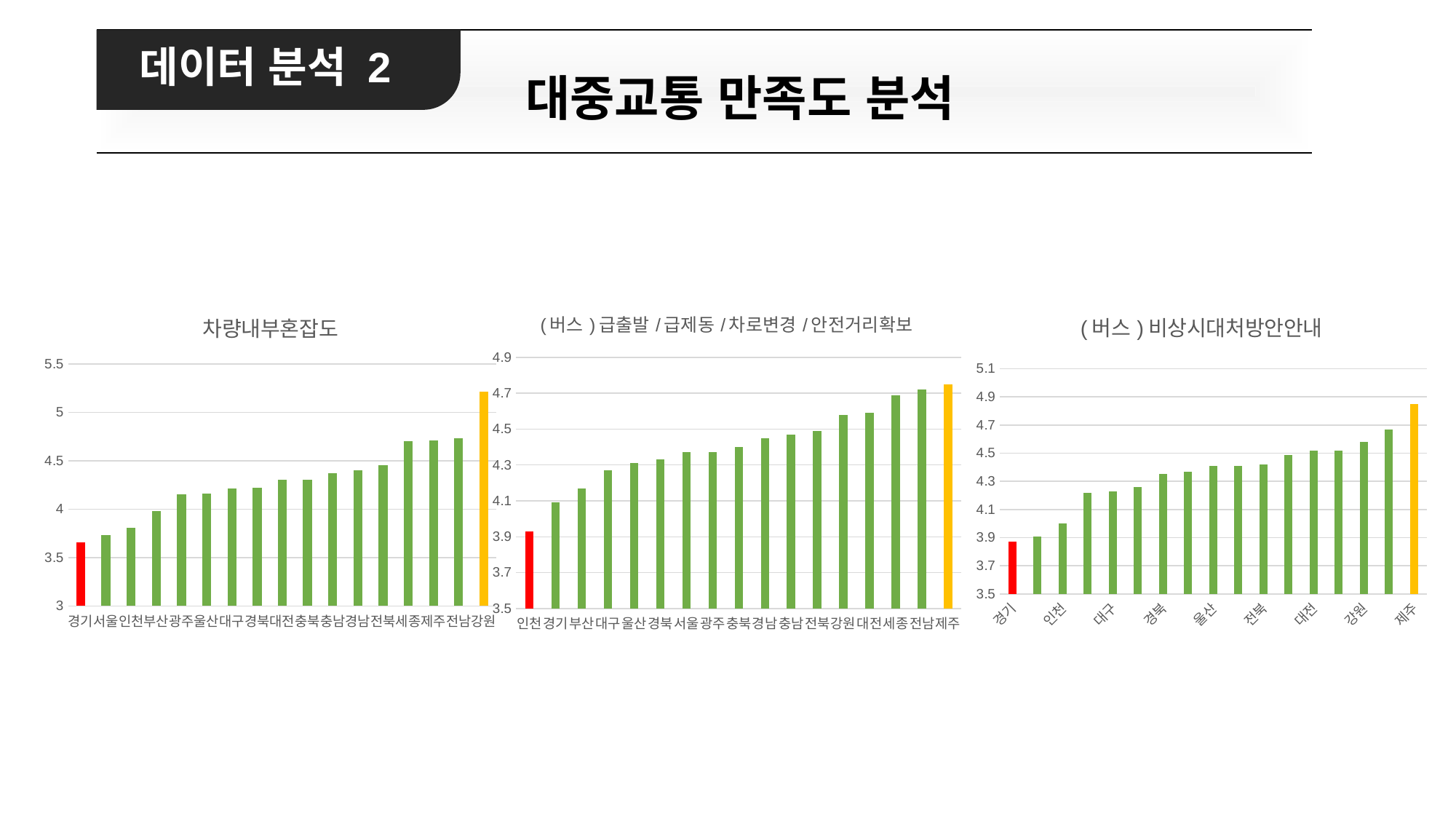

|  |
| --- |
데이터 분석 2
대중교통 만족도 분석

### Chart: (버스)급출발/급제동/차로변경/안전거리확보

| Category | (버스)급출발/급제동/차로변경/안전거리확보 |
|---|---|
| 인천 | 3.93 |
| 경기 | 4.09 |
| 부산 | 4.17 |
| 대구 | 4.27 |
| 울산 | 4.31 |
| 경북 | 4.33 |
| 서울 | 4.37 |
| 광주 | 4.37 |
| 충북 | 4.4 |
| 경남 | 4.45 |
| 충남 | 4.47 |
| 전북 | 4.49 |
| 강원 | 4.58 |
| 대전 | 4.59 |
| 세종 | 4.69 |
| 전남 | 4.72 |
| 제주 | 4.75 |

### Chart:

| Category | (버스)비상시대처방안안내 |
|---|---|
| 경기 | 3.87 |
| 서울 | 3.91 |
| 인천 | 4.0 |
| 부산 | 4.22 |
| 대구 | 4.23 |
| 광주 | 4.26 |
| 경북 | 4.35 |
| 충남 | 4.37 |
| 울산 | 4.41 |
| 충북 | 4.41 |
| 전북 | 4.42 |
| 경남 | 4.49 |
| 대전 | 4.52 |
| 전남 | 4.52 |
| 강원 | 4.58 |
| 세종 | 4.67 |
| 제주 | 4.85 |

### Chart:

| Category | 차량내부혼잡도 |
|---|---|
| 경기 | 3.66 |
| 서울 | 3.73 |
| 인천 | 3.81 |
| 부산 | 3.98 |
| 광주 | 4.15 |
| 울산 | 4.16 |
| 대구 | 4.21 |
| 경북 | 4.22 |
| 대전 | 4.3 |
| 충북 | 4.3 |
| 충남 | 4.37 |
| 경남 | 4.4 |
| 전북 | 4.45 |
| 세종 | 4.7 |
| 제주 | 4.71 |
| 전남 | 4.73 |
| 강원 | 5.21 |